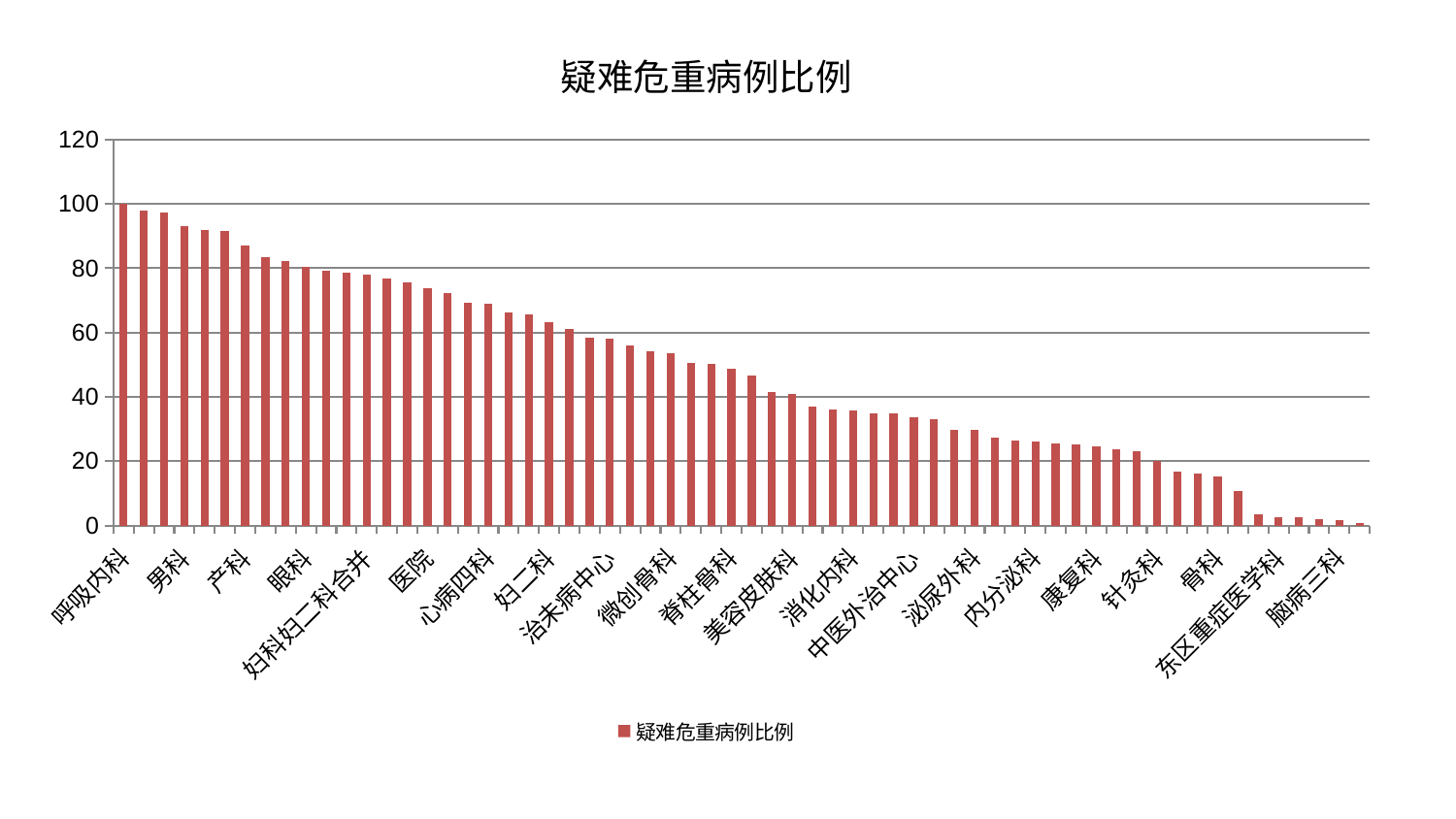

### Chart: 疑难危重病例比例

| Category | 疑难危重病例比例 |
|---|---|
| 呼吸内科 | 100.0 |
| 心病二科 | 97.87781906583706 |
| 口腔科 | 97.29294602540226 |
| 男科 | 93.22983309639099 |
| 肝胆外科 | 91.99867100109083 |
| 心病三科 | 91.52048638191508 |
| 产科 | 86.93068197076305 |
| 重症医学科 | 83.5806606042303 |
| 脑病二科 | 82.28761706114098 |
| 眼科 | 80.54593285280049 |
| 风湿病科 | 79.2679089794757 |
| 创伤骨科 | 78.72947333180076 |
| 妇科妇二科合并 | 77.94101103738278 |
| 普通外科 | 76.78538730145009 |
| 心血管内科 | 75.61592203896639 |
| 医院 | 73.84616954943223 |
| 肝病科 | 72.29833340339084 |
| 肛肠科 | 69.28763990072216 |
| 心病四科 | 68.93038671615597 |
| 乳腺甲状腺外科 | 66.21920992137544 |
| 皮肤科 | 65.74200912036348 |
| 妇二科 | 63.11394574362028 |
| 胸外科 | 61.14215714268872 |
| 运动损伤骨科 | 58.45891165158872 |
| 治未病中心 | 58.1647005266482 |
| 西区重症医学科 | 56.068082333106695 |
| 脾胃病科 | 54.14834626561582 |
| 微创骨科 | 53.63517958142816 |
| 神经外科 | 50.64183581709207 |
| 脑病一科 | 50.391442605025674 |
| 脊柱骨科 | 48.81420652550359 |
| 神经内科 | 46.50296817302149 |
| 血液科 | 41.484809457672256 |
| 美容皮肤科 | 40.79812517652848 |
| 推拿科 | 36.874158395062025 |
| 儿科 | 36.03713403017401 |
| 消化内科 | 35.641138333370506 |
| 妇科 | 34.942213678082325 |
| 小儿推拿科 | 34.869384866339125 |
| 中医外治中心 | 33.77838642836035 |
| 肾病科 | 33.10310450663214 |
| 东区肾病科 | 29.76751991434885 |
| 泌尿外科 | 29.66202112298997 |
| 肿瘤内科 | 27.369610798213763 |
| 中医经典科 | 26.47778838587169 |
| 内分泌科 | 26.020003736786677 |
| 小儿骨科 | 25.539500617044773 |
| 关节骨科 | 25.268496850142274 |
| 康复科 | 24.633358709112407 |
| 心病一科 | 23.571417556373063 |
| 老年医学科 | 23.07007766134188 |
| 针灸科 | 20.129002891450433 |
| 脾胃科消化科合并 | 16.885947827366522 |
| 肾脏内科 | 16.211876350368648 |
| 骨科 | 15.164360443155989 |
| 显微骨科 | 10.648494267436526 |
| 周围血管科 | 3.413626375057177 |
| 东区重症医学科 | 2.5100582256023296 |
| 身心医学科 | 2.44649031944868 |
| 综合内科 | 1.9509581198768444 |
| 脑病三科 | 1.5605697731663426 |
| 耳鼻喉科 | 0.8407395673602823 |
96